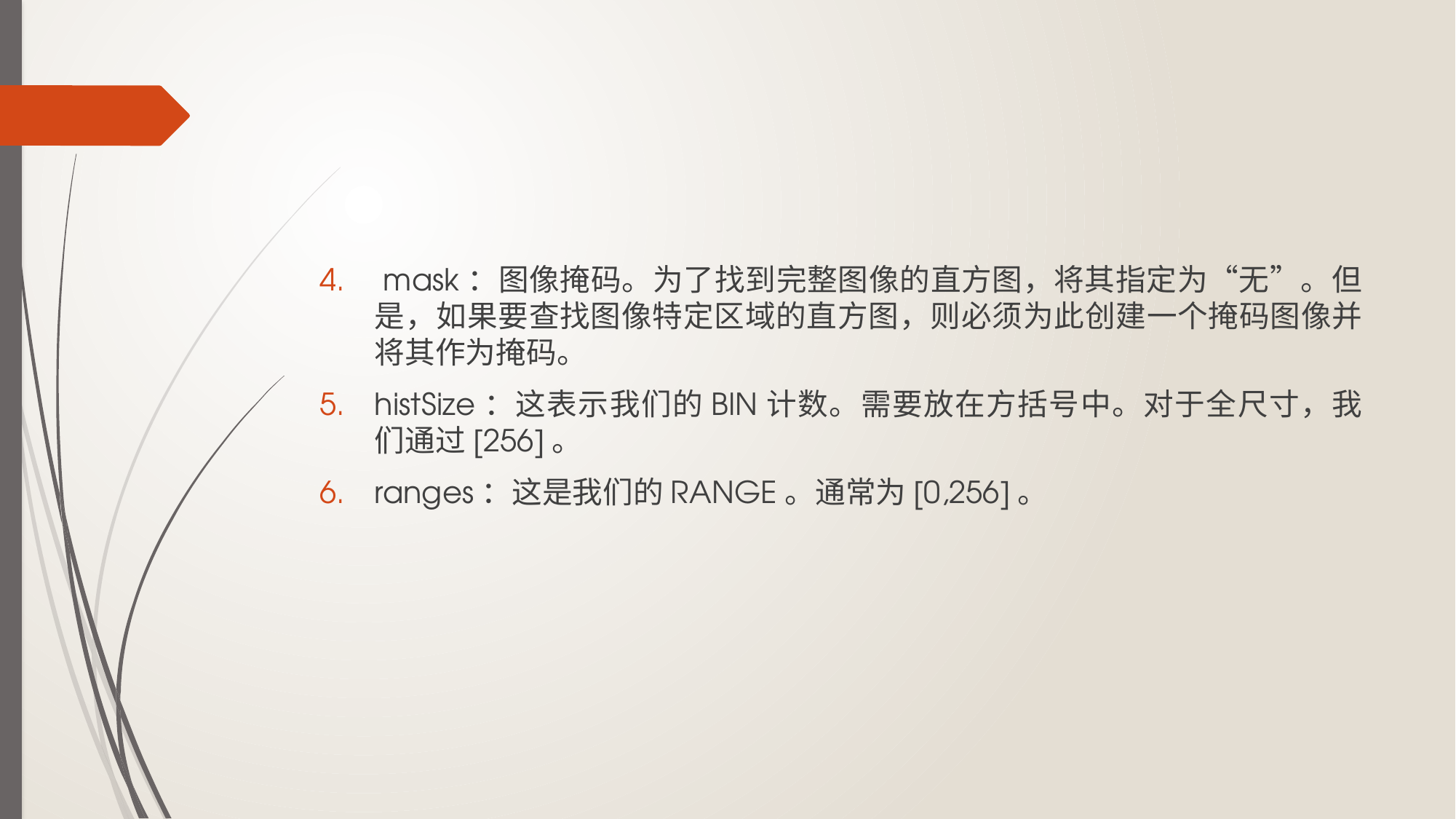

#
 mask：图像掩码。为了找到完整图像的直方图，将其指定为“无”。但是，如果要查找图像特定区域的直方图，则必须为此创建一个掩码图像并将其作为掩码。
histSize：这表示我们的BIN计数。需要放在方括号中。对于全尺寸，我们通过[256]。
ranges：这是我们的RANGE。通常为[0,256]。